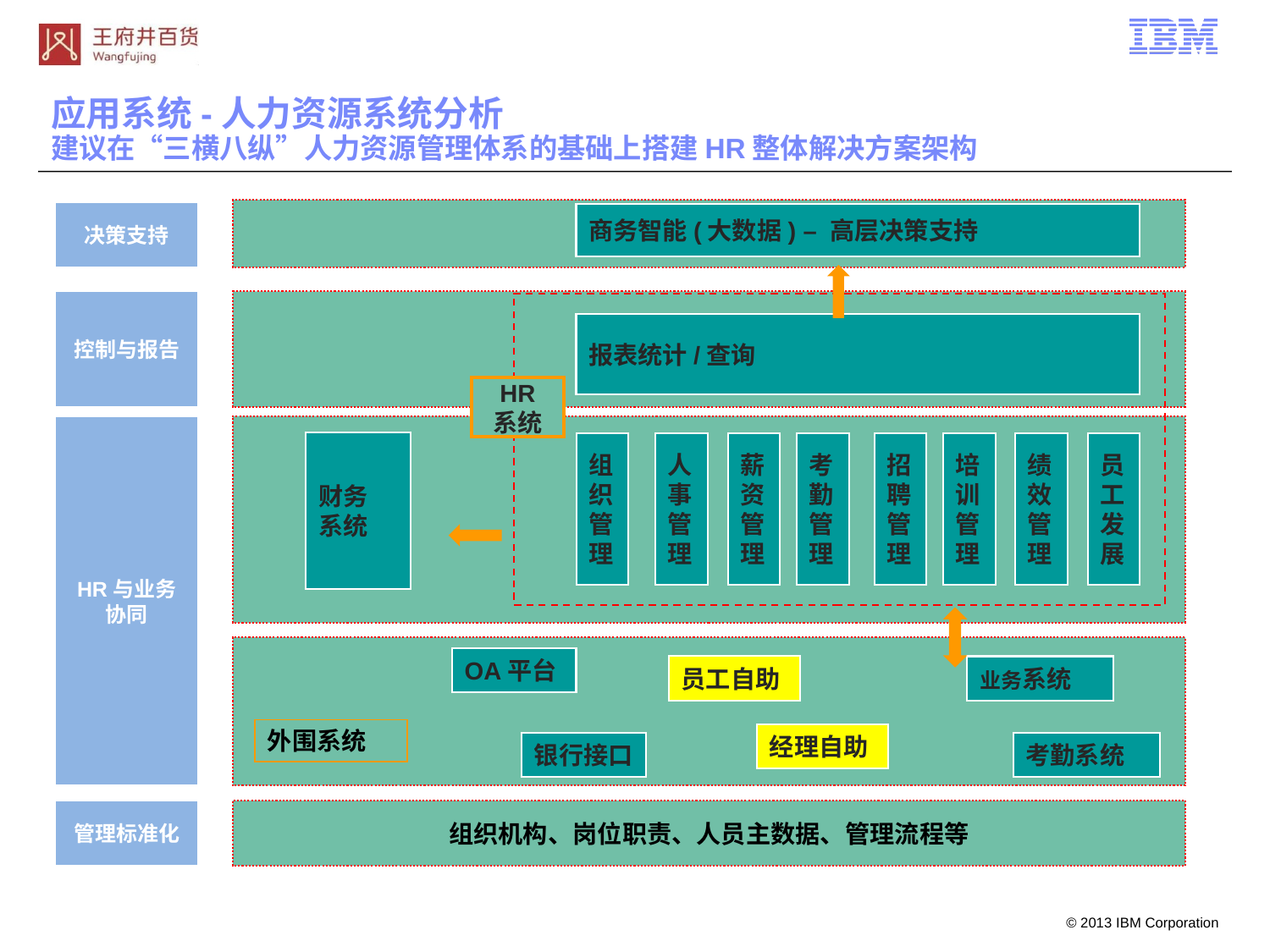

应用系统-人力资源系统分析
建议在“三横八纵”人力资源管理体系的基础上搭建HR整体解决方案架构

决策支持
商务智能(大数据) – 高层决策支持

控制与报告

报表统计/查询
HR
系统
HR与业务协同

财务
系统
组织
管理
人事管理
薪资管理
考勤
管理
招聘管理
培训管理
绩效管理
员工发展

OA平台
员工自助
业务系统
外围系统
经理自助
银行接口
考勤系统
管理标准化
组织机构、岗位职责、人员主数据、管理流程等